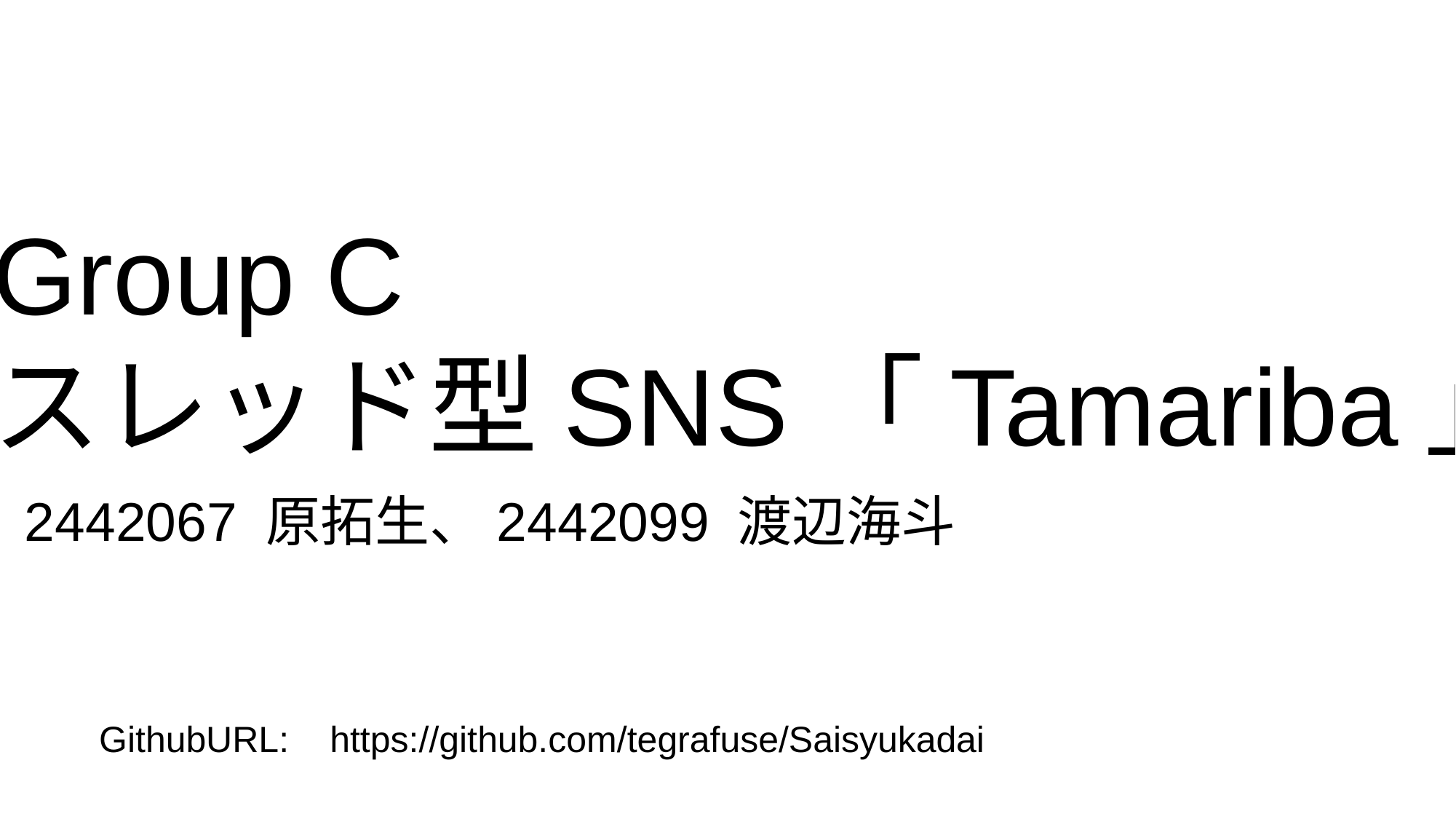

Group C
スレッド型SNS「Tamariba」
2442067 原拓生、2442099 渡辺海斗
 GithubURL:    https://github.com/tegrafuse/Saisyukadai